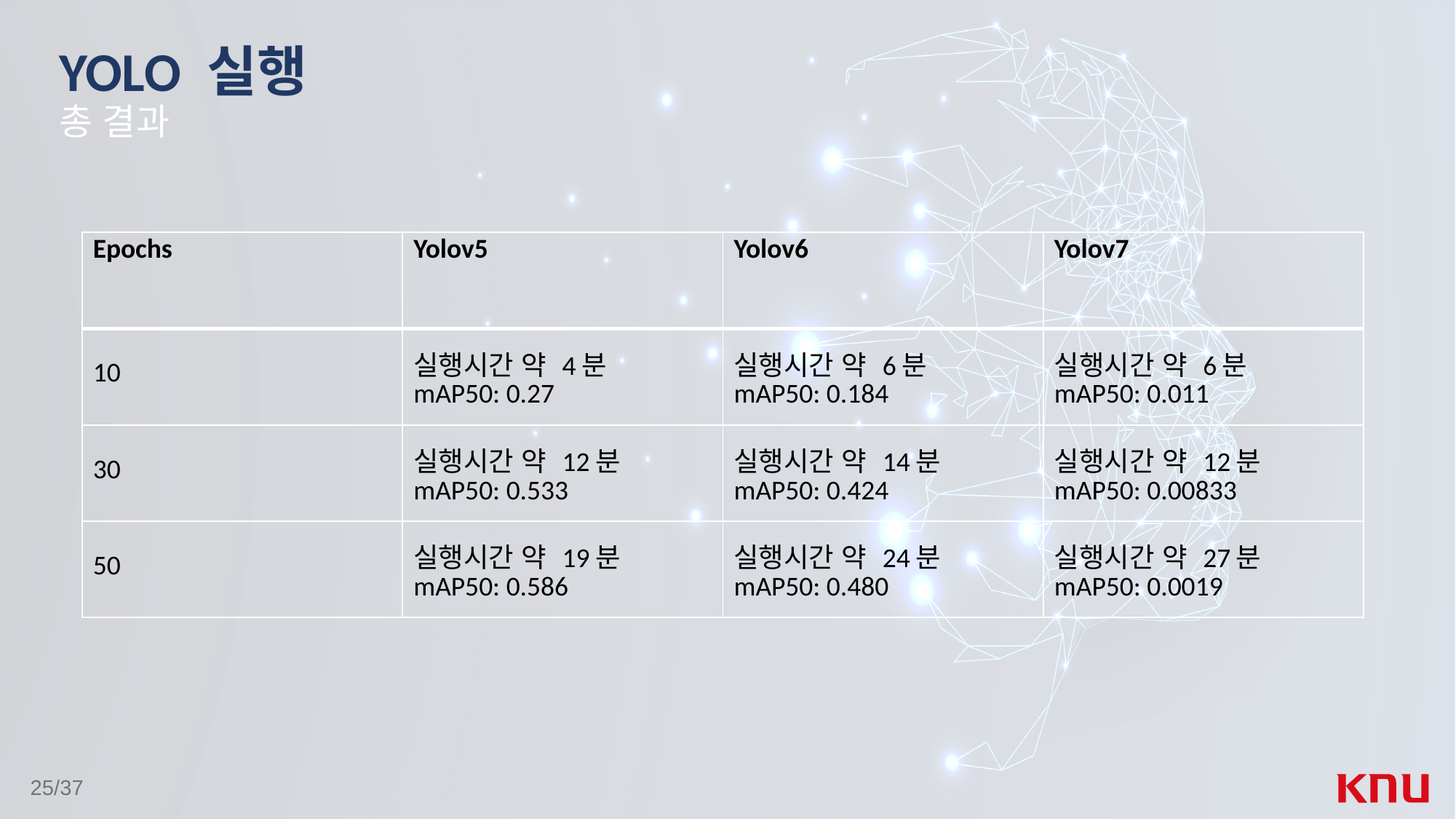

# YOLO 실행
총 결과

| Epochs | Yolov5 | Yolov6 | Yolov7 |
| --- | --- | --- | --- |
| 10 | 실행시간 약 4분 mAP50: 0.27 | 실행시간 약 6분 mAP50: 0.184 | 실행시간 약 6분 mAP50: 0.011 |
| 30 | 실행시간 약 12분 mAP50: 0.533 | 실행시간 약 14분 mAP50: 0.424 | 실행시간 약 12분 mAP50: 0.00833 |
| 50 | 실행시간 약 19분 mAP50: 0.586 | 실행시간 약 24분 mAP50: 0.480 | 실행시간 약 27분 mAP50: 0.0019 |